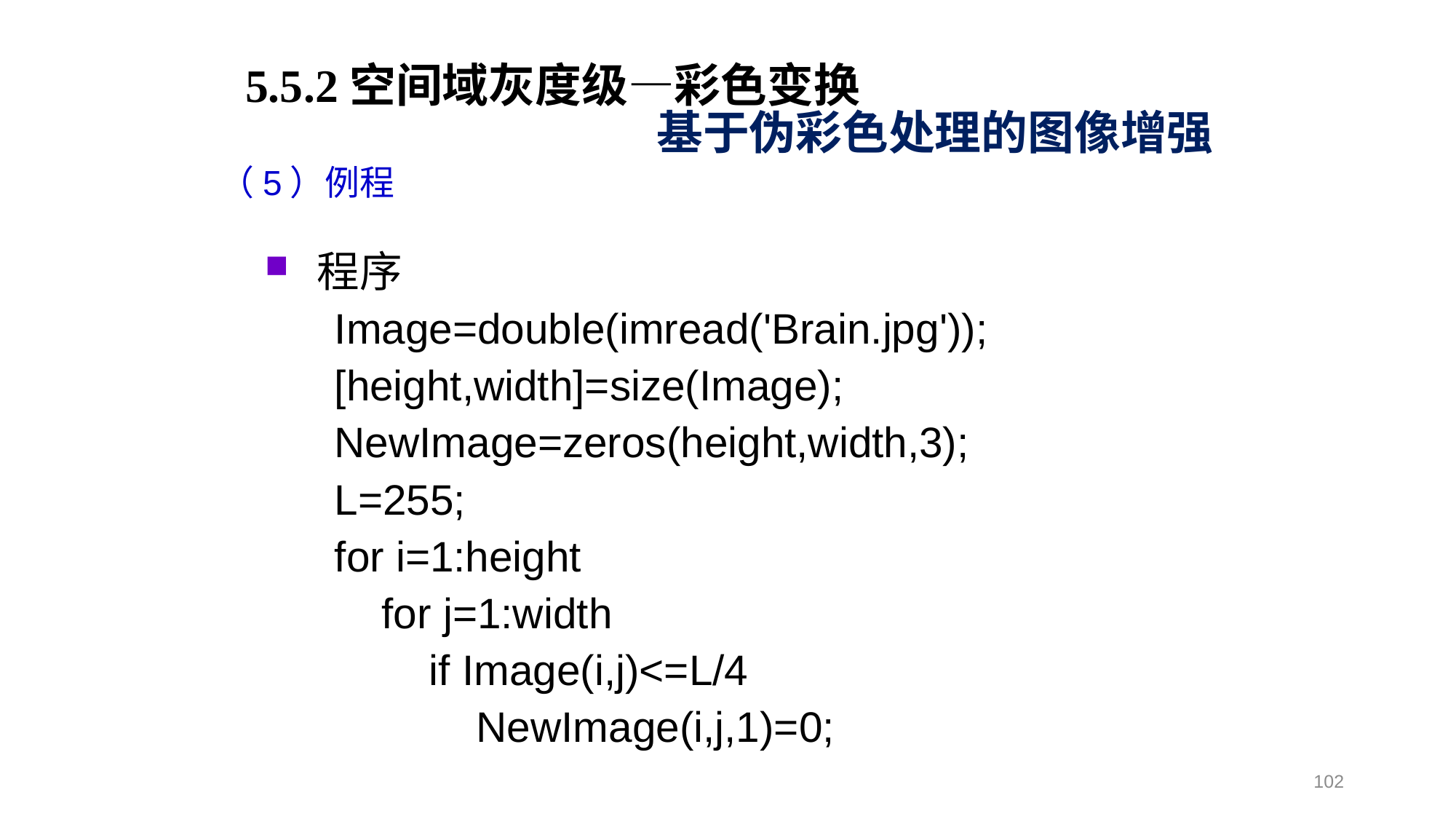

5.5.2空间域灰度级—彩色变换
基于伪彩色处理的图像增强
（5）例程
程序
Image=double(imread('Brain.jpg'));
[height,width]=size(Image);
NewImage=zeros(height,width,3);
L=255;
for i=1:height
    for j=1:width
        if Image(i,j)<=L/4
            NewImage(i,j,1)=0;
102